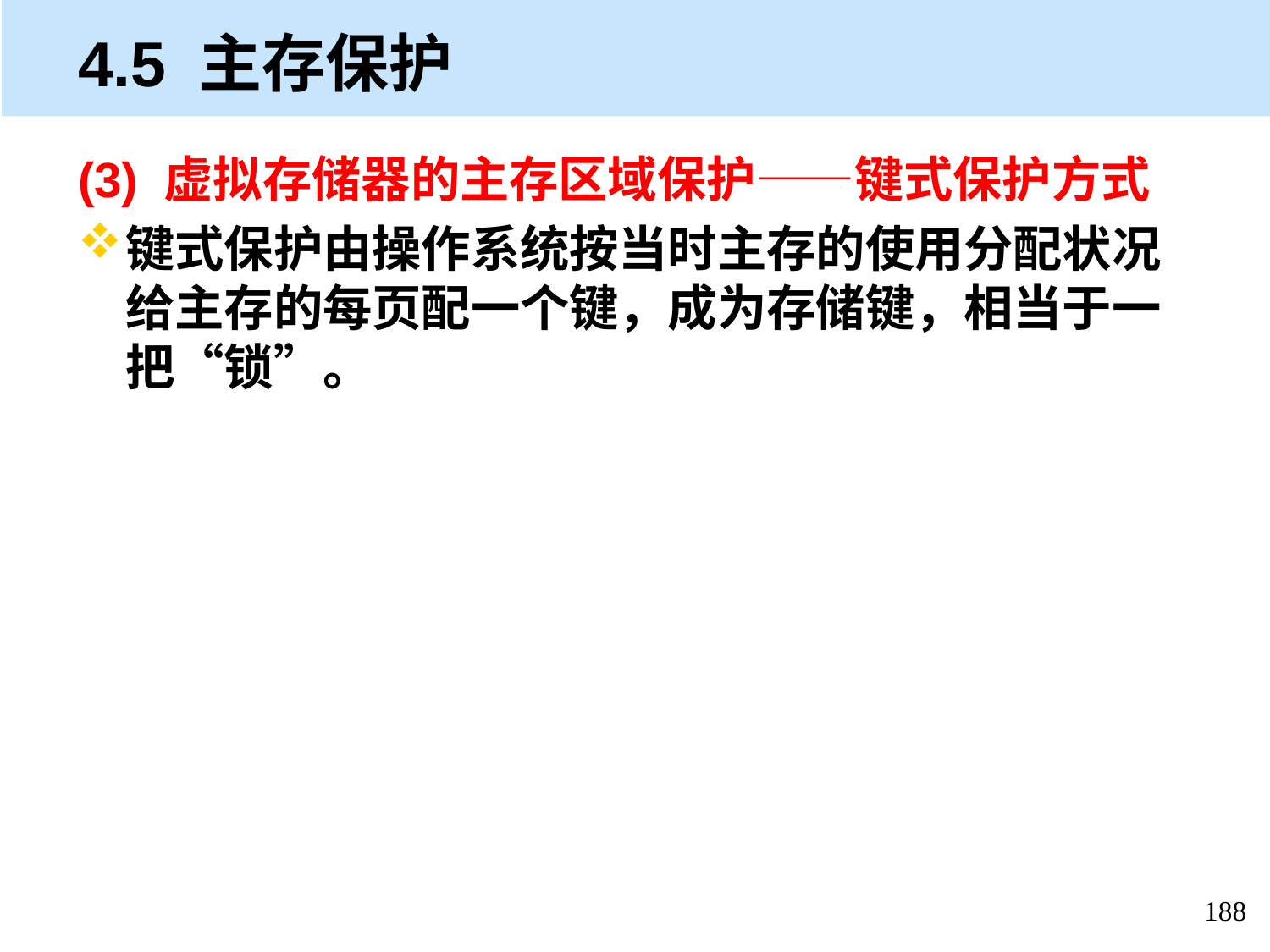

# 4.5 主存保护
(3) 虚拟存储器的主存区域保护——键式保护方式
键式保护由操作系统按当时主存的使用分配状况给主存的每页配一个键，成为存储键，相当于一把“锁”。